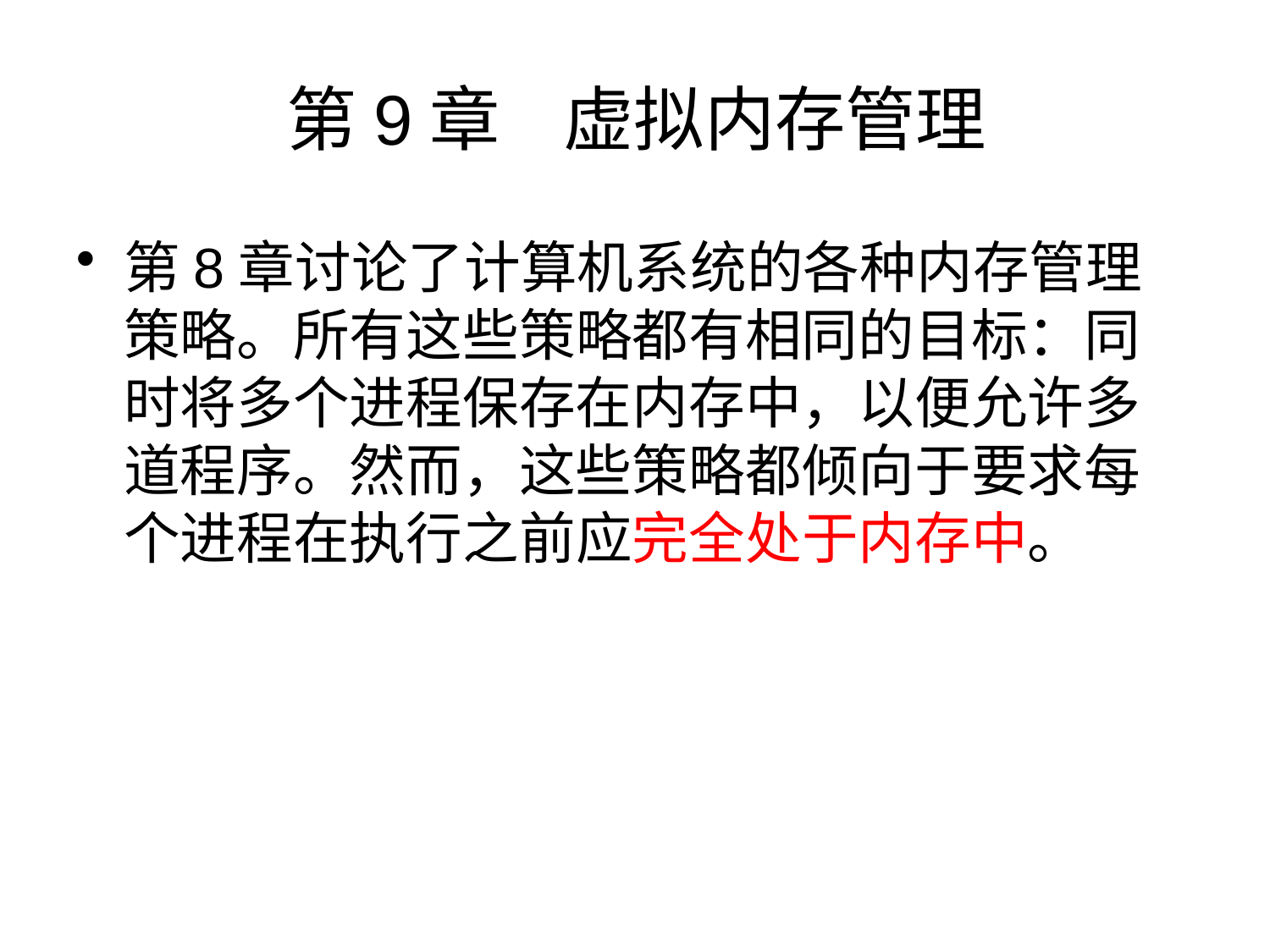

# 第9章    虚拟内存管理
第8章讨论了计算机系统的各种内存管理策略。所有这些策略都有相同的目标：同时将多个进程保存在内存中，以便允许多道程序。然而，这些策略都倾向于要求每个进程在执行之前应完全处于内存中。